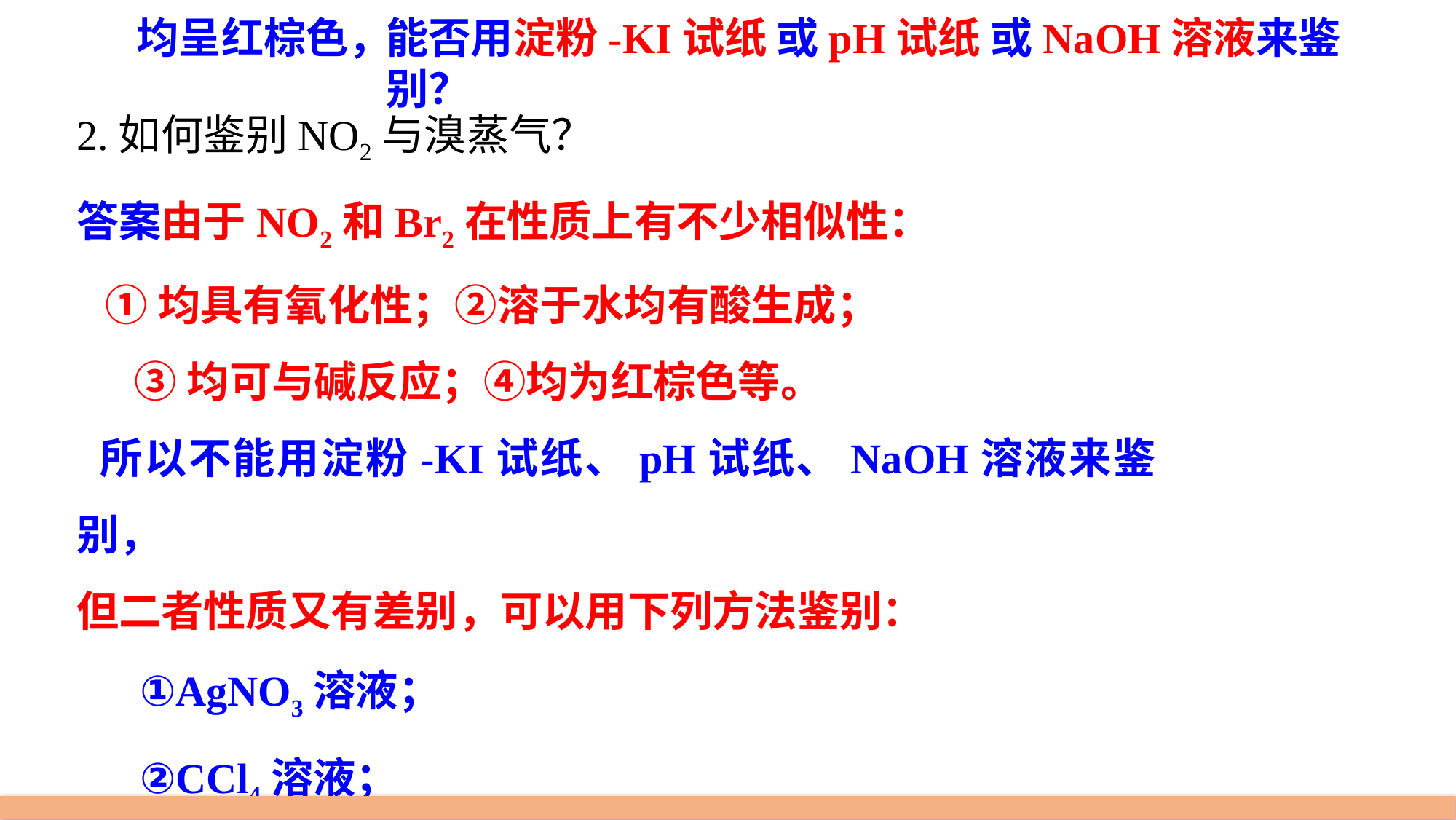

均呈红棕色，
能否用淀粉­-KI试纸 或pH试纸 或NaOH溶液来鉴别？
2.如何鉴别NO2与溴蒸气？
答案由于NO2和Br2在性质上有不少相似性：
   ①均具有氧化性；②溶于水均有酸生成；
      ③均可与碱反应；④均为红棕色等。
 所以不能用淀粉­-KI试纸、pH试纸、NaOH溶液来鉴别，
但二者性质又有差别，可以用下列方法鉴别：
      ①AgNO3溶液；
      ②CCl4溶液；
      ③用水洗法。